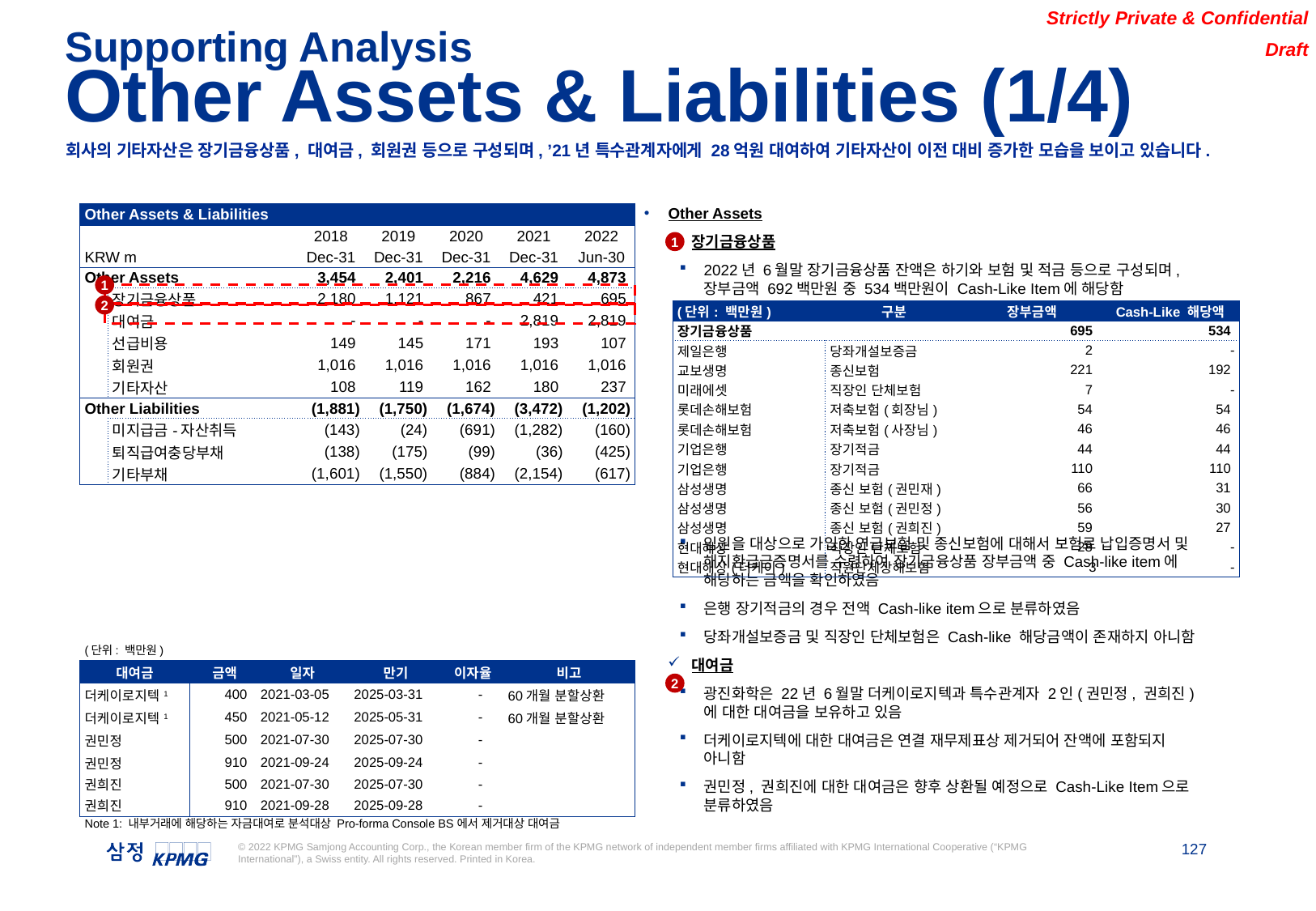

Supporting Analysis
Other Assets & Liabilities (1/4)
회사의 기타자산은 장기금융상품, 대여금, 회원권 등으로 구성되며, ’21년 특수관계자에게 28억원 대여하여 기타자산이 이전 대비 증가한 모습을 보이고 있습니다.
Other Assets
장기금융상품
2022년 6월말 장기금융상품 잔액은 하기와 보험 및 적금 등으로 구성되며, 장부금액 692백만원 중 534백만원이 Cash-Like Item에 해당함

임원을 대상으로 가입한 연금보험 및 종신보험에 대해서 보험료 납입증명서 및 해지환급금증명서를 수령하여 장기금융상품 장부금액 중 Cash-like item에 해당하는 금액을 확인하였음
은행 장기적금의 경우 전액 Cash-like item으로 분류하였음
당좌개설보증금 및 직장인 단체보험은 Cash-like 해당금액이 존재하지 아니함
대여금
광진화학은 22년 6월말 더케이로지텍과 특수관계자 2인(권민정, 권희진)에 대한 대여금을 보유하고 있음
더케이로지텍에 대한 대여금은 연결 재무제표상 제거되어 잔액에 포함되지 아니함
권민정, 권희진에 대한 대여금은 향후 상환될 예정으로 Cash-Like Item으로 분류하였음

| Other Assets & Liabilities |  |  |  |  |  |  |  |
| --- | --- | --- | --- | --- | --- | --- | --- |
|  |  |  | 2018 | 2019 | 2020 | 2021 | 2022 |
| KRW m |  |  | Dec-31 | Dec-31 | Dec-31 | Dec-31 | Jun-30 |
| Other Assets |  |  | 3,454 | 2,401 | 2,216 | 4,629 | 4,873 |
|  | 장기금융상품 |  | 2,180 | 1,121 | 867 | 421 | 695 |
|  | 대여금 |  | - | - | - | 2,819 | 2,819 |
|  | 선급비용 |  | 149 | 145 | 171 | 193 | 107 |
|  | 회원권 |  | 1,016 | 1,016 | 1,016 | 1,016 | 1,016 |
|  | 기타자산 |  | 108 | 119 | 162 | 180 | 237 |
| Other Liabilities |  |  | (1,881) | (1,750) | (1,674) | (3,472) | (1,202) |
|  | 미지급금-자산취득 |  | (143) | (24) | (691) | (1,282) | (160) |
|  | 퇴직급여충당부채 |  | (138) | (175) | (99) | (36) | (425) |
|  | 기타부채 |  | (1,601) | (1,550) | (884) | (2,154) | (617) |
1
1

2
| (단위: 백만원) | 구분 | 장부금액 | Cash-Like 해당액 |
| --- | --- | --- | --- |
| 장기금융상품 |  | 695 | 534 |
| 제일은행 | 당좌개설보증금 | 2 | - |
| 교보생명 | 종신보험 | 221 | 192 |
| 미래에셋 | 직장인 단체보험 | 7 | - |
| 롯데손해보험 | 저축보험(회장님) | 54 | 54 |
| 롯데손해보험 | 저축보험(사장님) | 46 | 46 |
| 기업은행 | 장기적금 | 44 | 44 |
| 기업은행 | 장기적금 | 110 | 110 |
| 삼성생명 | 종신 보험(권민재) | 66 | 31 |
| 삼성생명 | 종신 보험(권민정) | 56 | 30 |
| 삼성생명 | 종신 보험(권희진) | 59 | 27 |
| 현대해상 | 직장인 단체보험 | 28 | - |
| 현대해상(더케이) | 직원단체상해보험 | 3 | - |

(단위: 백만원)
| 대여금 | 금액 | 일자 | 만기 | 이자율 | 비고 |
| --- | --- | --- | --- | --- | --- |
| 더케이로지텍1 | 400 | 2021-03-05 | 2025-03-31 | - | 60개월 분할상환 |
| 더케이로지텍1 | 450 | 2021-05-12 | 2025-05-31 | - | 60개월 분할상환 |
| 권민정 | 500 | 2021-07-30 | 2025-07-30 | - |  |
| 권민정 | 910 | 2021-09-24 | 2025-09-24 | - |  |
| 권희진 | 500 | 2021-07-30 | 2025-07-30 | - |  |
| 권희진 | 910 | 2021-09-28 | 2025-09-28 | - |  |
2
Note 1: 내부거래에 해당하는 자금대여로 분석대상 Pro-forma Console BS에서 제거대상 대여금